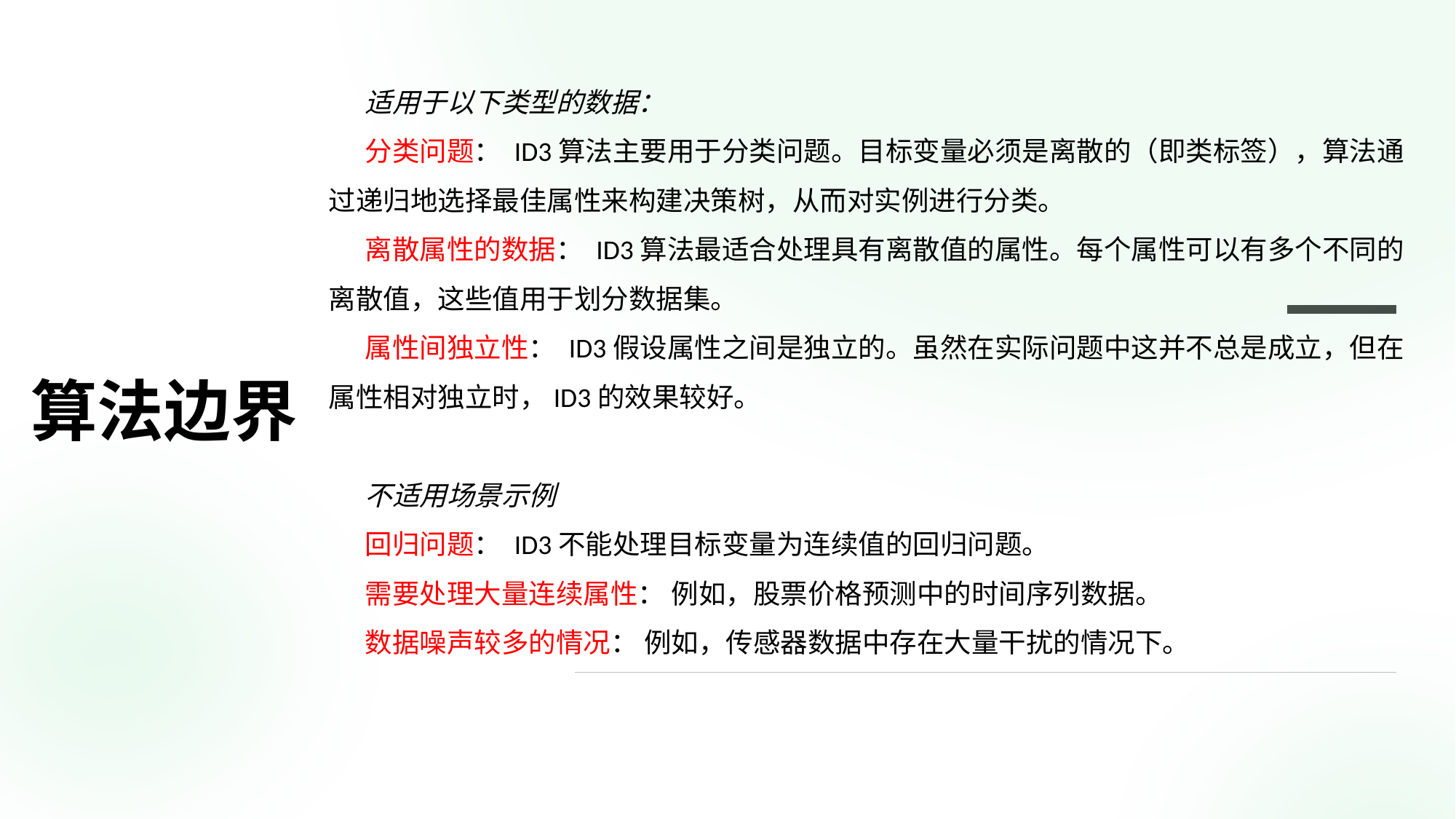

适用于以下类型的数据：
分类问题： ID3算法主要用于分类问题。目标变量必须是离散的（即类标签），算法通过递归地选择最佳属性来构建决策树，从而对实例进行分类。
离散属性的数据： ID3算法最适合处理具有离散值的属性。每个属性可以有多个不同的离散值，这些值用于划分数据集。
属性间独立性： ID3假设属性之间是独立的。虽然在实际问题中这并不总是成立，但在属性相对独立时，ID3的效果较好。

不适用场景示例
回归问题： ID3不能处理目标变量为连续值的回归问题。
需要处理大量连续属性： 例如，股票价格预测中的时间序列数据。
数据噪声较多的情况： 例如，传感器数据中存在大量干扰的情况下。
算法边界